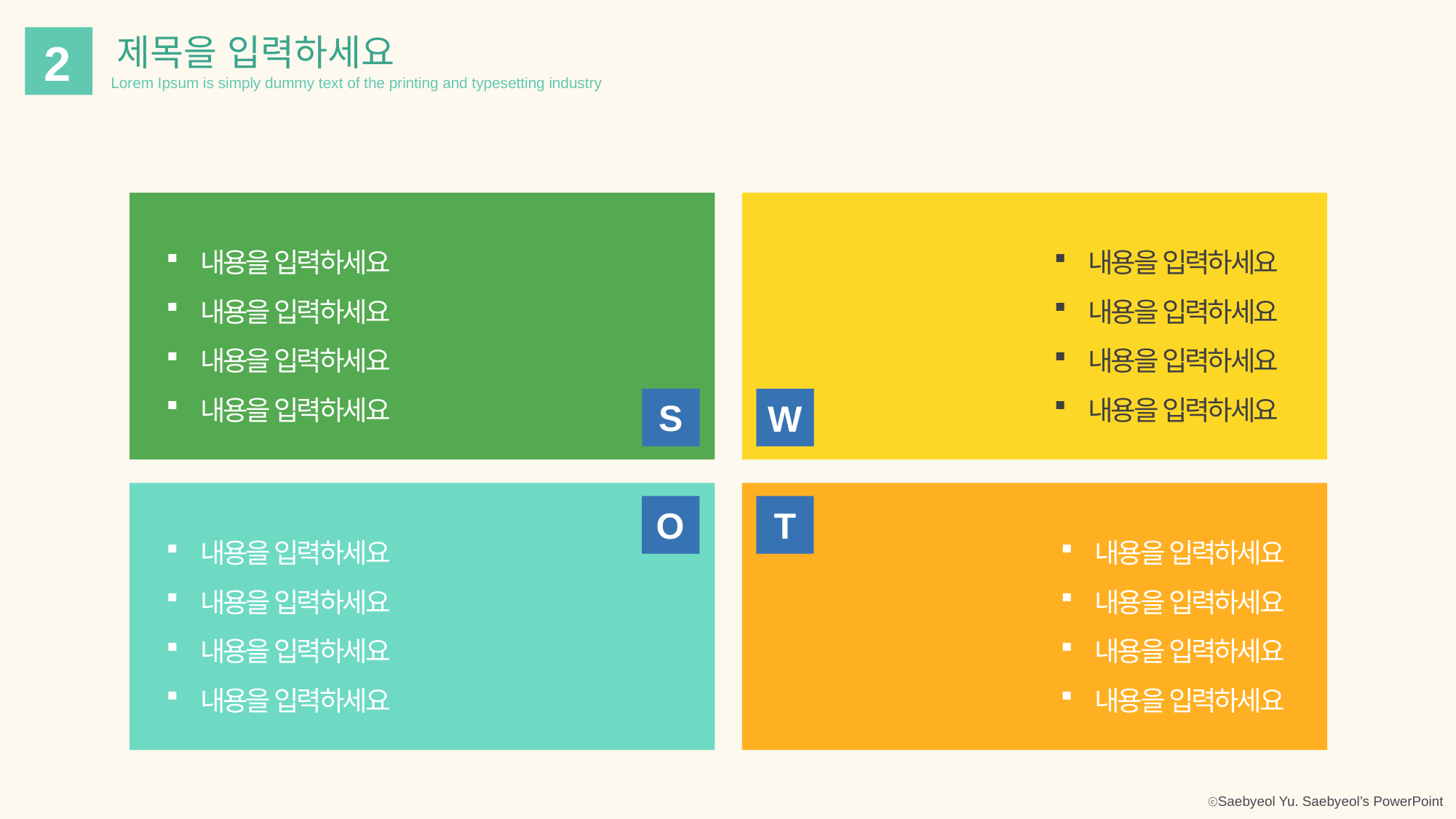

제목을 입력하세요
Lorem Ipsum is simply dummy text of the printing and typesetting industry

2

내용을 입력하세요
내용을 입력하세요
내용을 입력하세요
내용을 입력하세요
내용을 입력하세요
내용을 입력하세요
내용을 입력하세요
내용을 입력하세요

S
W

T
O
내용을 입력하세요
내용을 입력하세요
내용을 입력하세요
내용을 입력하세요
내용을 입력하세요
내용을 입력하세요
내용을 입력하세요
내용을 입력하세요